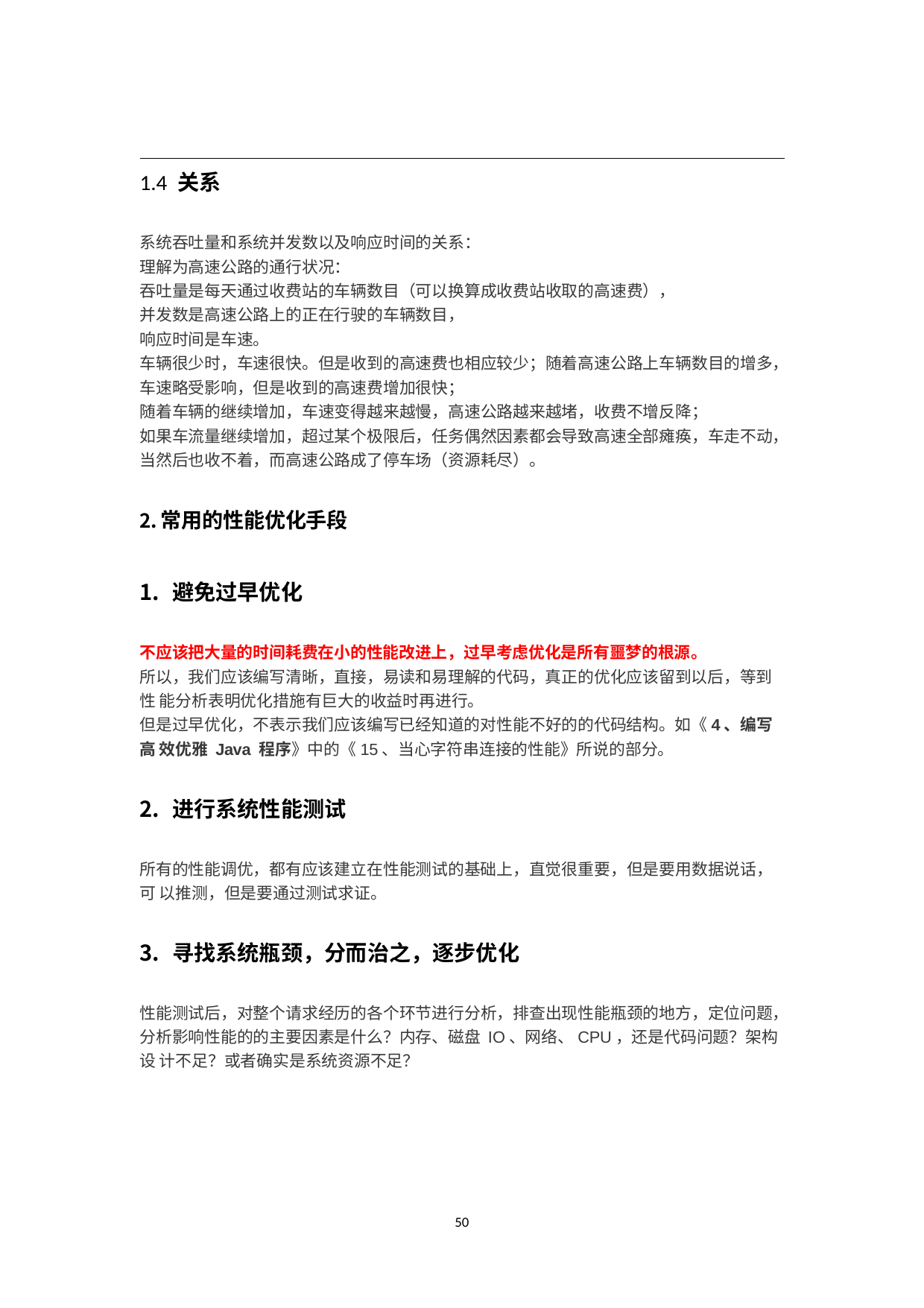

1.4 关系

系统吞吐量和系统并发数以及响应时间的关系： 理解为高速公路的通行状况：
吞吐量是每天通过收费站的车辆数目（可以换算成收费站收取的高速费）， 并发数是高速公路上的正在行驶的车辆数目，
响应时间是车速。
车辆很少时，车速很快。但是收到的高速费也相应较少；随着高速公路上车辆数目的增多， 车速略受影响，但是收到的高速费增加很快；
随着车辆的继续增加，车速变得越来越慢，高速公路越来越堵，收费不增反降；
如果车流量继续增加，超过某个极限后，任务偶然因素都会导致高速全部瘫痪，车走不动， 当然后也收不着，而高速公路成了停车场（资源耗尽）。

常用的性能优化手段

避免过早优化

不应该把大量的时间耗费在小的性能改进上，过早考虑优化是所有噩梦的根源。
所以，我们应该编写清晰，直接，易读和易理解的代码，真正的优化应该留到以后，等到性 能分析表明优化措施有巨大的收益时再进行。
但是过早优化，不表示我们应该编写已经知道的对性能不好的的代码结构。如《4、编写高 效优雅 Java 程序》中的《15、当心字符串连接的性能》所说的部分。

进行系统性能测试

所有的性能调优，都有应该建立在性能测试的基础上，直觉很重要，但是要用数据说话，可 以推测，但是要通过测试求证。

寻找系统瓶颈，分而治之，逐步优化

性能测试后，对整个请求经历的各个环节进行分析，排查出现性能瓶颈的地方，定位问题， 分析影响性能的的主要因素是什么？内存、磁盘 IO、网络、CPU，还是代码问题？架构设 计不足？或者确实是系统资源不足？
50